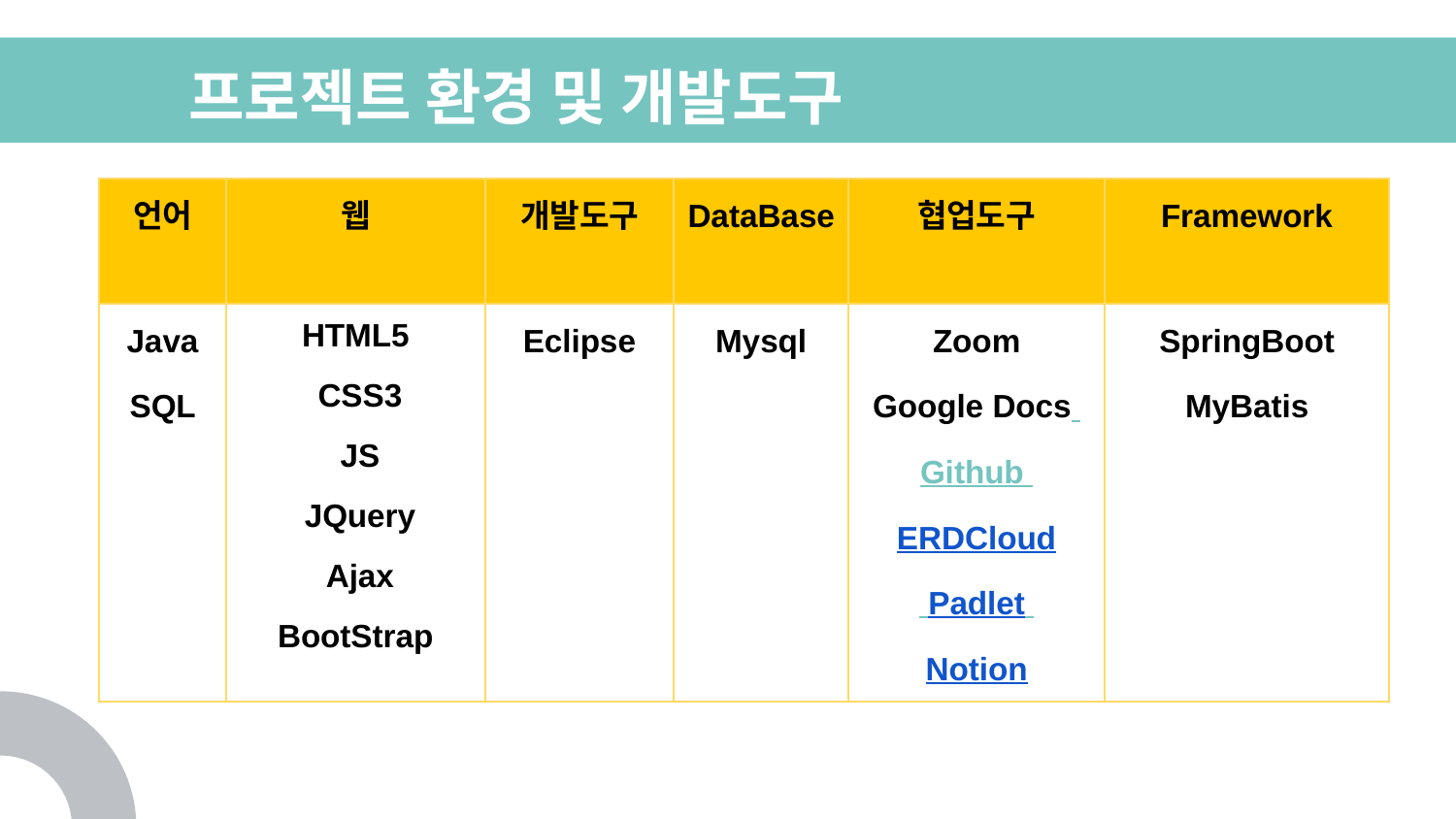

# 프로젝트 환경 및 개발도구
| 언어 | 웹 | 개발도구 | DataBase | 협업도구 | Framework |
| --- | --- | --- | --- | --- | --- |
| Java SQL | HTML5 CSS3 JS JQuery Ajax BootStrap | Eclipse | Mysql | Zoom Google Docs Github ERDCloud Padlet Notion | SpringBoot MyBatis |